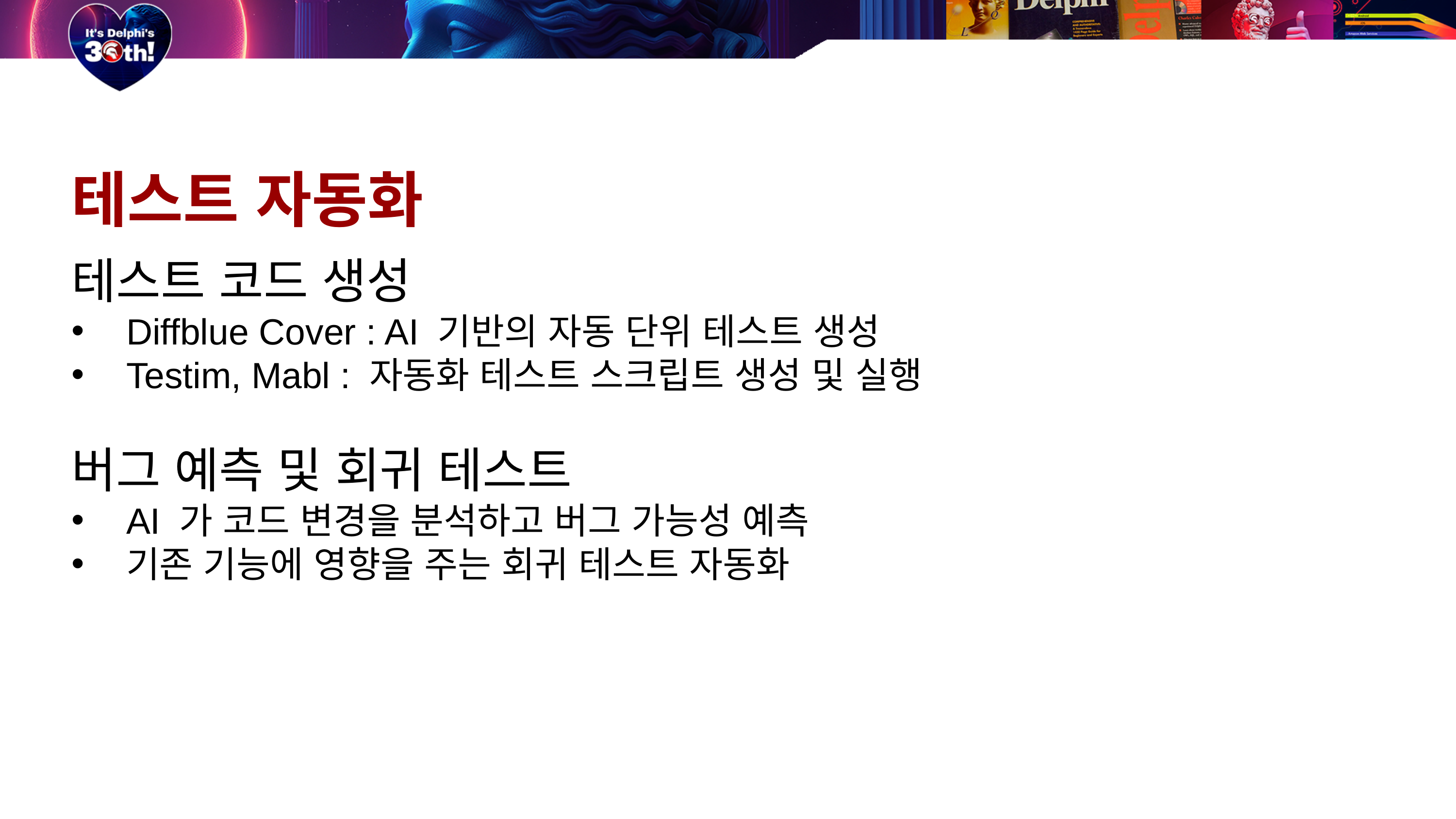

테스트 자동화
테스트 코드 생성
Diffblue Cover : AI 기반의 자동 단위 테스트 생성
Testim, Mabl : 자동화 테스트 스크립트 생성 및 실행

버그 예측 및 회귀 테스트
AI 가 코드 변경을 분석하고 버그 가능성 예측
기존 기능에 영향을 주는 회귀 테스트 자동화